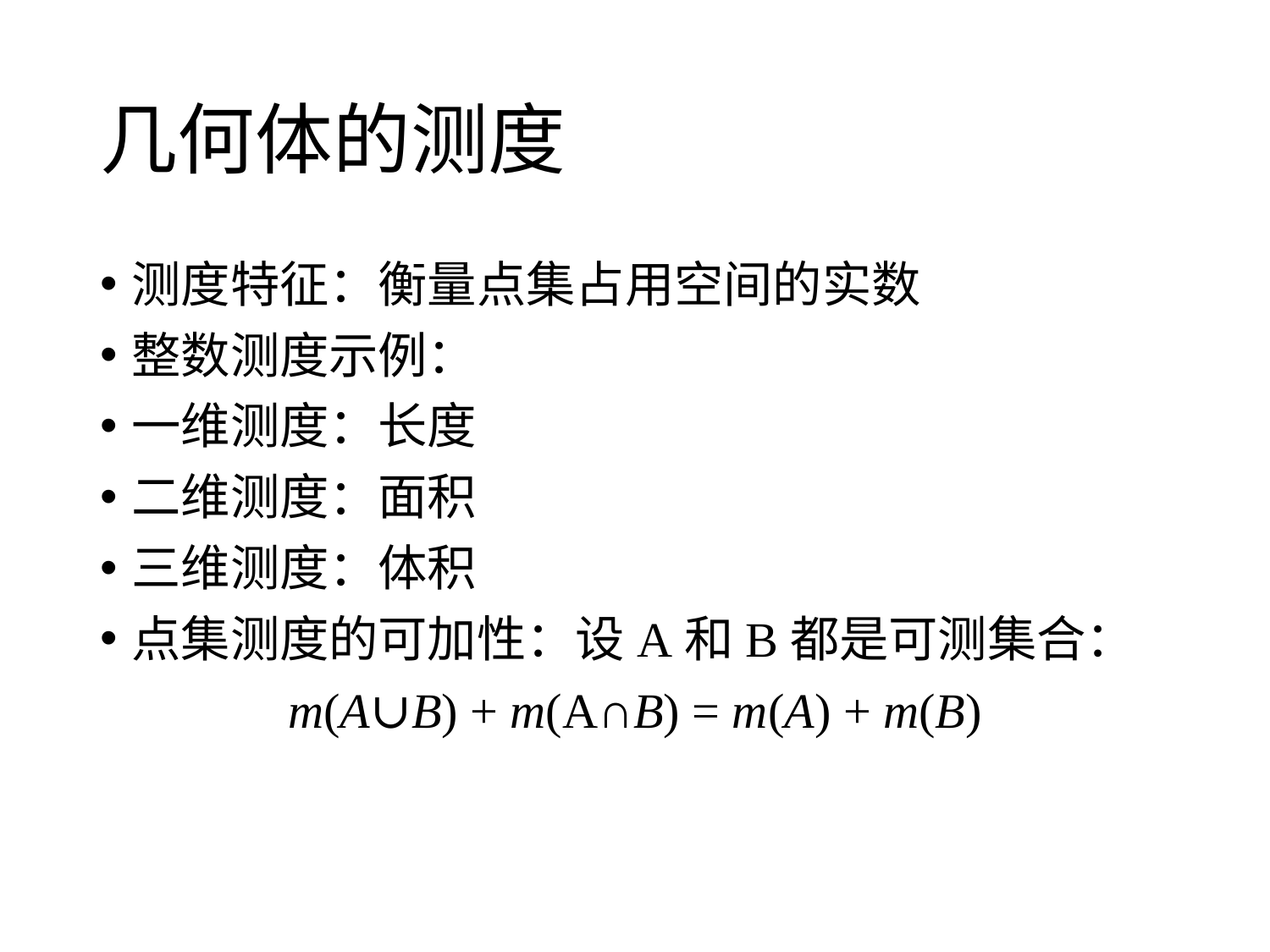

# 几何体的测度
测度特征：衡量点集占用空间的实数
整数测度示例：
一维测度：长度
二维测度：面积
三维测度：体积
点集测度的可加性：设A和B都是可测集合：
m(A∪B) + m(A∩B) = m(A) + m(B)